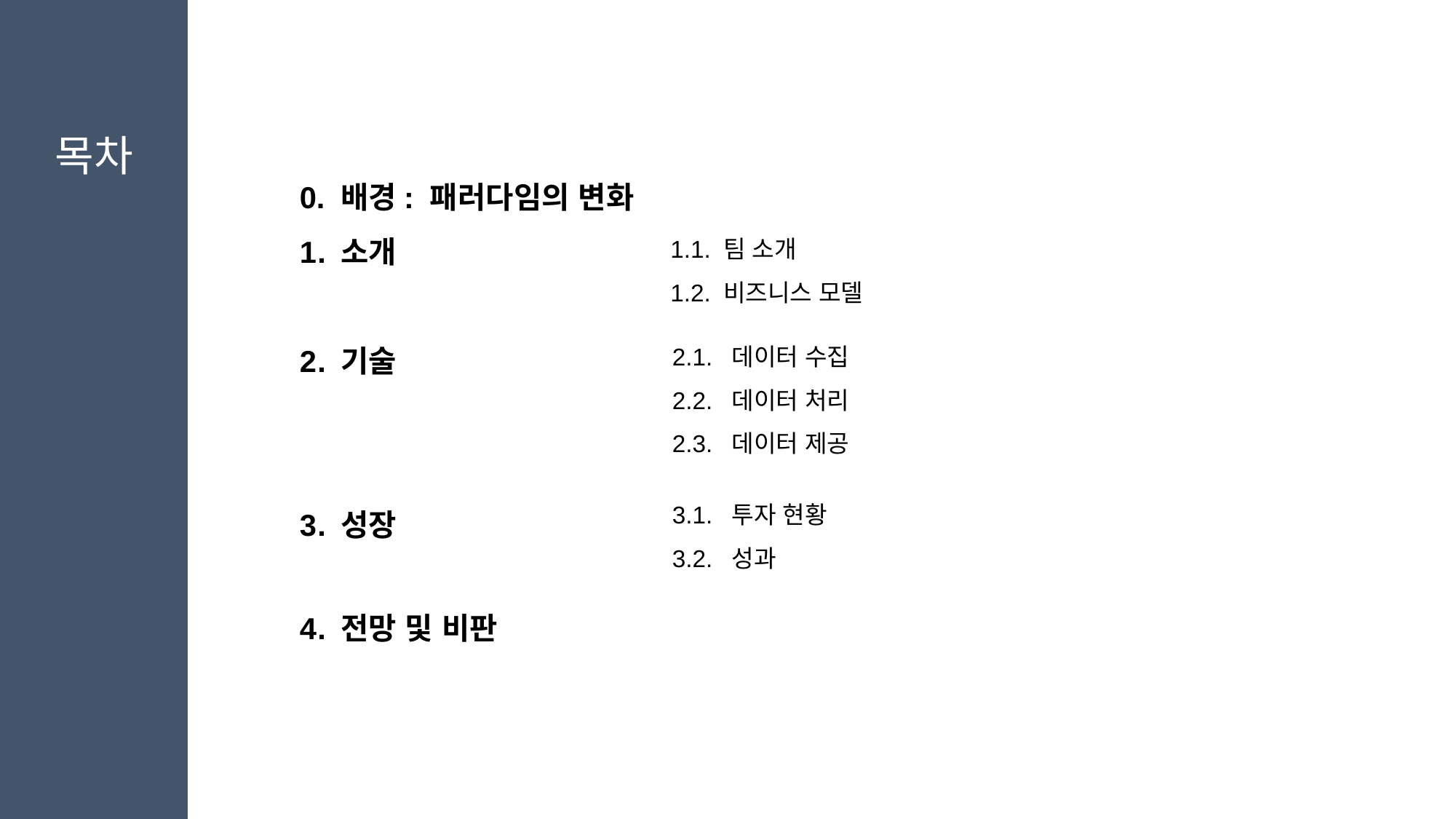

목차

0. 배경: 패러다임의 변화
소개

기술

성장

전망 및 비판
1.1. 팀 소개
1.2. 비즈니스 모델
2.1.  데이터 수집
2.2.  데이터 처리
2.3.  데이터 제공
3.1.  투자 현황
3.2.  성과